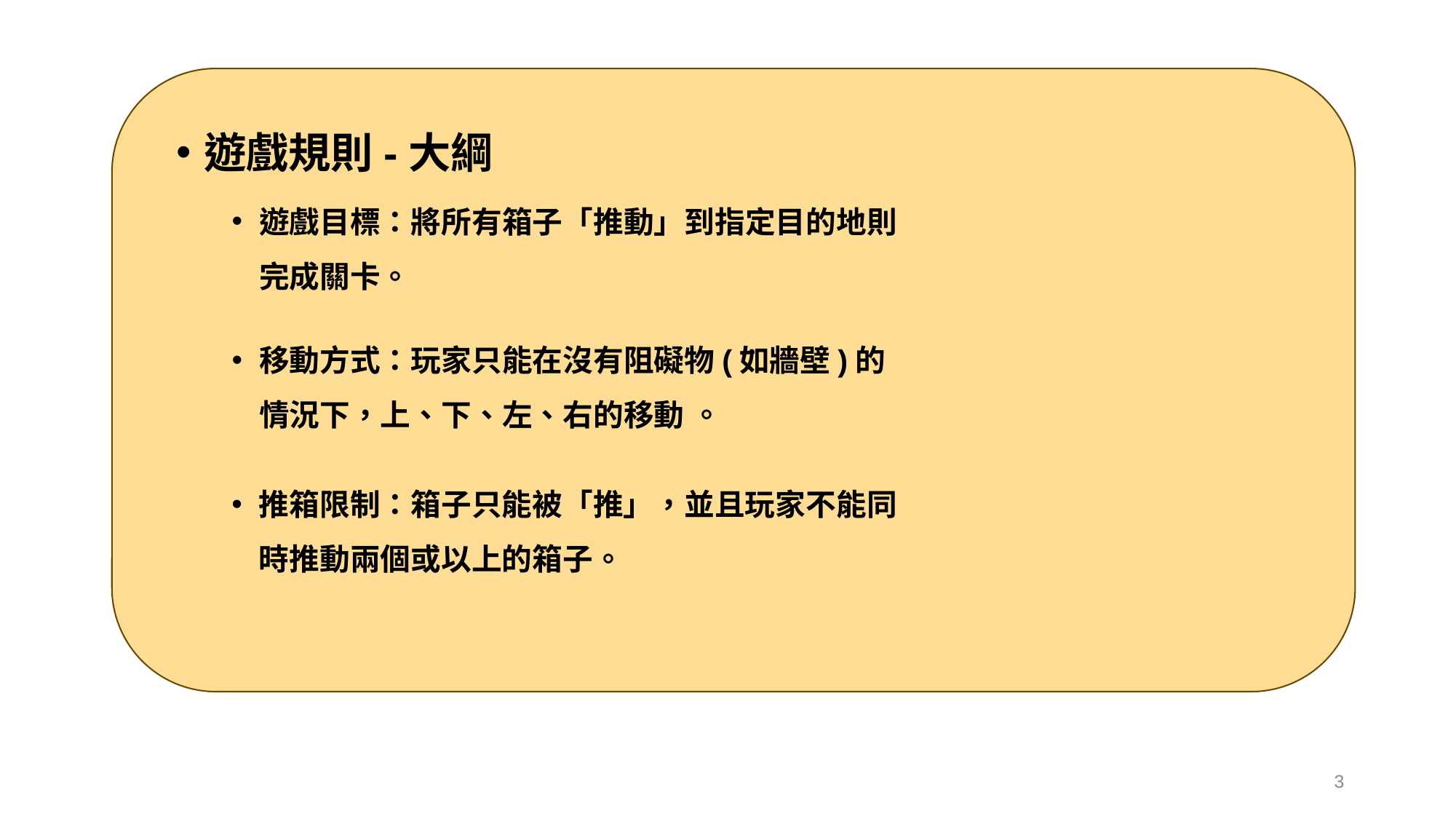

遊戲規則-大綱

遊戲目標：將所有箱子「推動」到指定目的地則完成關卡。

移動方式：玩家只能在沒有阻礙物(如牆壁)的情況下，上、下、左、右的移動 。
推箱限制：箱子只能被「推」，並且玩家不能同時推動兩個或以上的箱子。
3